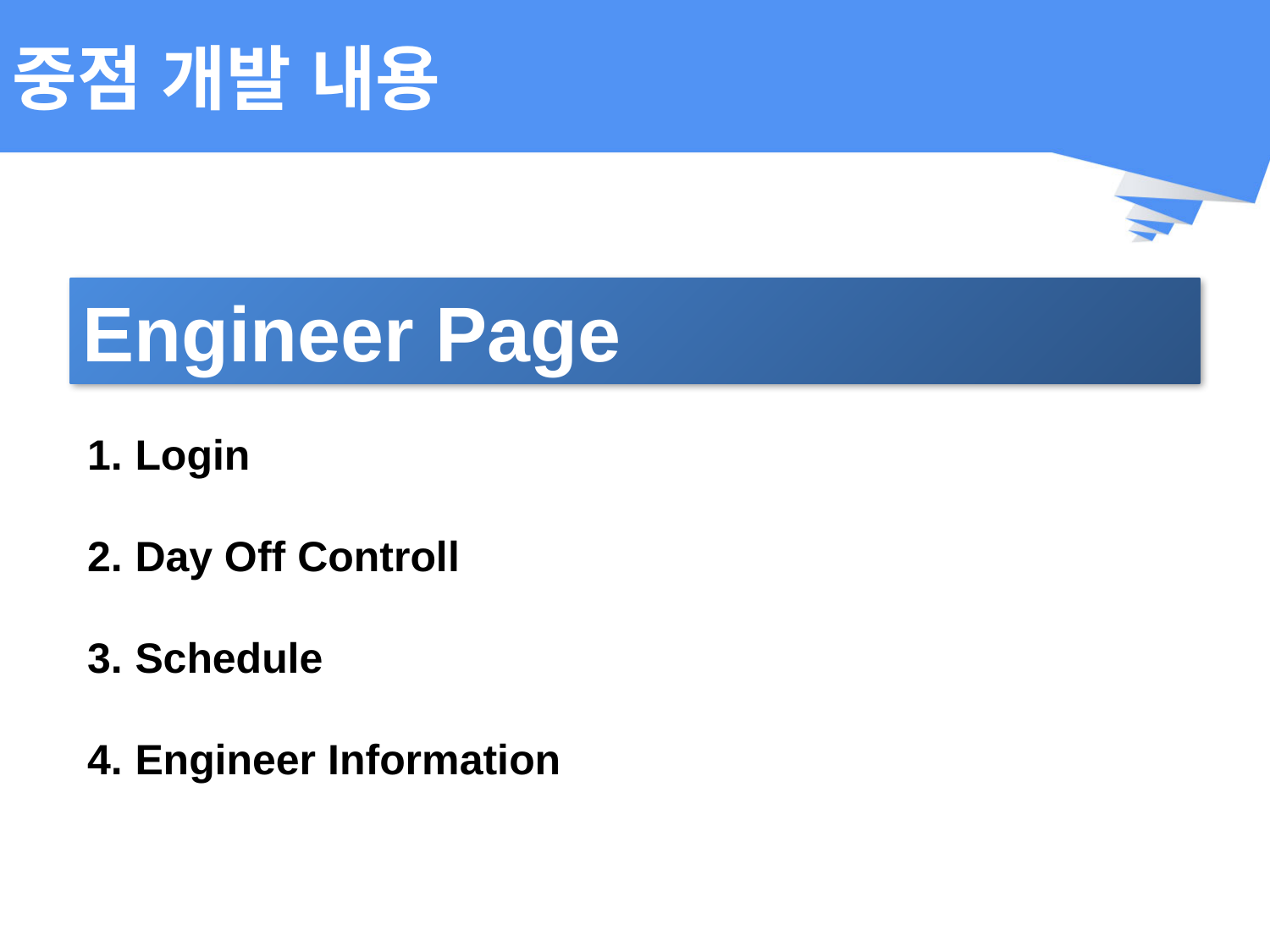

# 중점 개발 내용
Engineer Page

Login

Day Off Controll

Schedule

Engineer Information